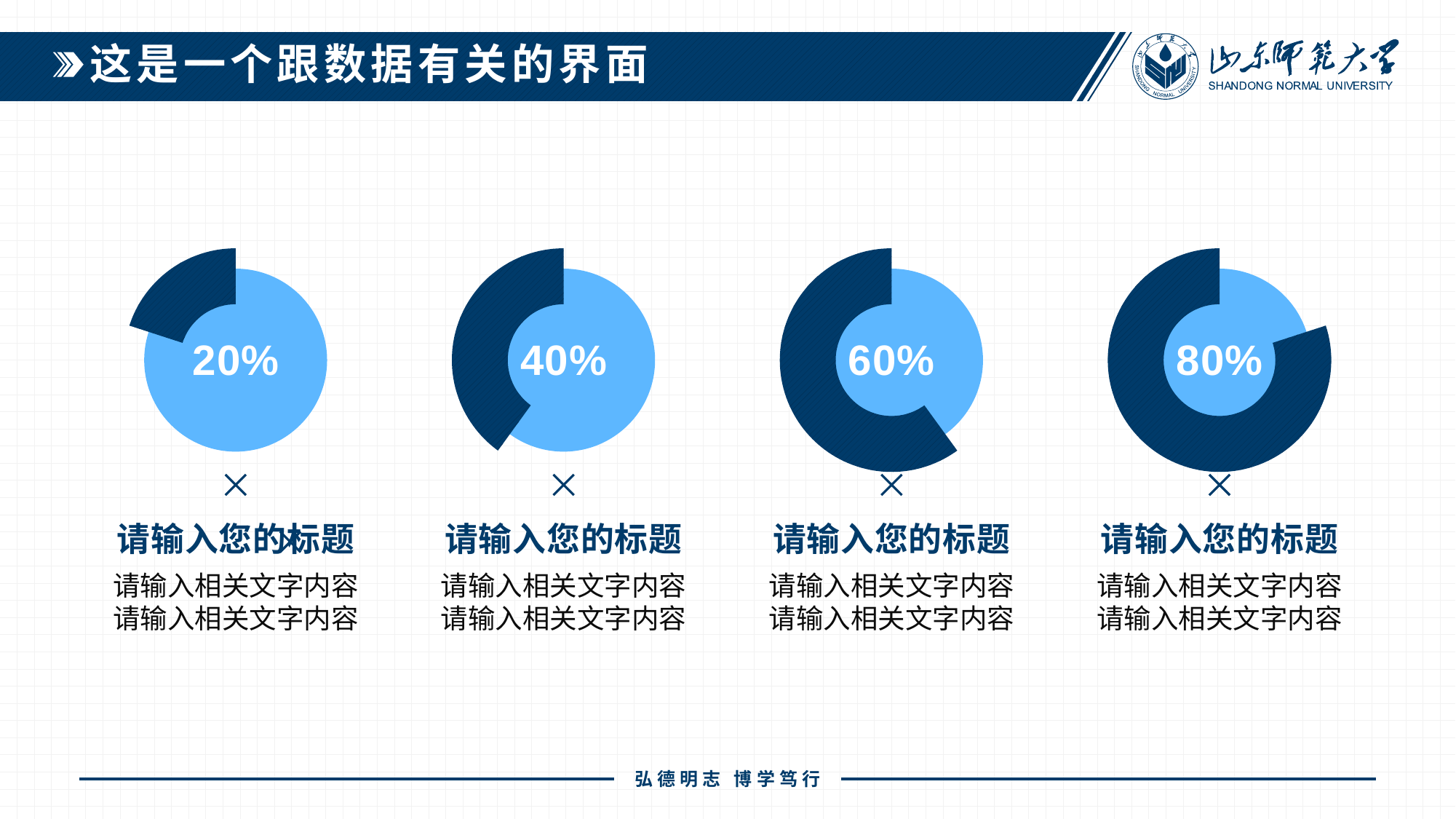

这是一个跟数据有关的界面

### Chart

| Category | 销售额 |
|---|---|
| 第一季度 | 8.0 |
| 第二季度 | 2.0 |
20%

### Chart

| Category | 销售额 |
|---|---|
| 第一季度 | 6.0 |
| 第二季度 | 4.0 |
40%

### Chart

| Category | 销售额 |
|---|---|
| 第一季度 | 4.0 |
| 第二季度 | 6.0 |
60%

### Chart

| Category | 销售额 |
|---|---|
| 第一季度 | 2.0 |
| 第二季度 | 8.0 |
80%

请输入您的标题
请输入您的标题
请输入您的标题
请输入您的标题

请输入相关文字内容
请输入相关文字内容
请输入相关文字内容
请输入相关文字内容
请输入相关文字内容
请输入相关文字内容
请输入相关文字内容
请输入相关文字内容